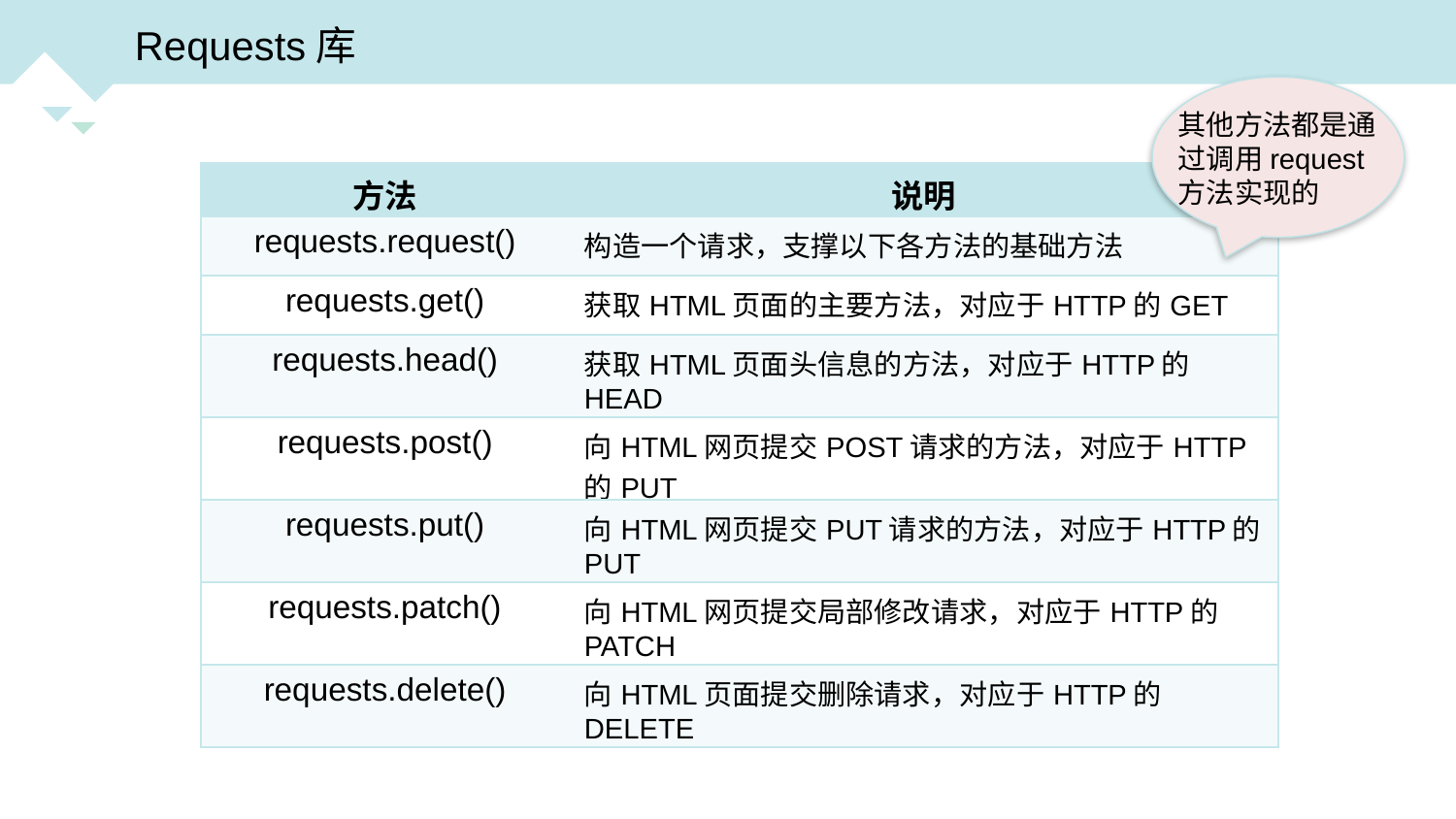

Requests库

其他方法都是通过调用request方法实现的
| 方法 | 说明 |
| --- | --- |
| requests.request() | 构造一个请求，支撑以下各方法的基础方法 |
| requests.get() | 获取HTML页面的主要方法，对应于HTTP的GET |
| requests.head() | 获取HTML页面头信息的方法，对应于HTTP的HEAD |
| requests.post() | 向HTML网页提交POST请求的方法，对应于HTTP的PUT |
| requests.put() | 向HTML网页提交PUT请求的方法，对应于HTTP的PUT |
| requests.patch() | 向HTML网页提交局部修改请求，对应于HTTP的PATCH |
| requests.delete() | 向HTML页面提交删除请求，对应于HTTP的DELETE |